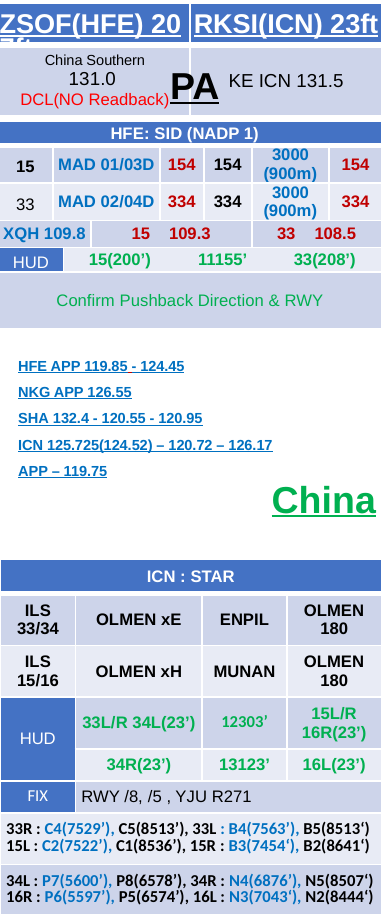

| ZSOF(HFE) 207ft | RKSI(ICN) 23ft |
| --- | --- |
| China Southern 131.0 DCL(NO Readback) | KE ICN 131.5 |
PA
| HFE: SID (NADP 1) |  |  |  |  |  |  |  |
| --- | --- | --- | --- | --- | --- | --- | --- |
| 15 | MAD 01/03D |  |  | 154 | 154 | 3000 (900m) | 154 |
| 33 | MAD 02/04D |  |  | 334 | 334 | 3000 (900m) | 334 |
| XQH 109.8 |  |  | 15 109.3 |  |  | 33 108.5 |  |
| HUD |  | 15(200’) 11155’ 33(208’) |  |  |  | 16L/R(12’/11’) 17L(10’) |  |
| Confirm Pushback Direction & RWY |  |  |  |  |  |  |  |
HFE APP 119.85 - 124.45
NKG APP 126.55
SHA 132.4 - 120.55 - 120.95
ICN 125.725(124.52) – 120.72 – 126.17
APP – 119.75
China
| ICN : STAR |  |  |  |
| --- | --- | --- | --- |
| ILS 33/34 | OLMEN xE | ENPIL | OLMEN 180 |
| ILS 15/16 | OLMEN xH | MUNAN | OLMEN 180 |
| HUD | 33L/R 34L(23’) | 12303’ | 15L/R 16R(23’) |
|  | 34R(23’) | 13123’ | 16L(23’) |
| FIX | RWY /8, /5 , YJU R271 |  |  |
| 33R : C4(7529’), C5(8513’), 33L : B4(7563’), B5(8513‘) 15L : C2(7522’), C1(8536’), 15R : B3(7454‘), B2(8641‘) |  |  |  |
| 34L : P7(5600’), P8(6578’), 34R : N4(6876’), N5(8507‘) 16R : P6(5597’), P5(6574’), 16L : N3(7043‘), N2(8444‘) |  |  |  |
| 8NM 180kts, 5NM 160kts, Parr TAXI 10kts이상, HIRO |  |  |  |